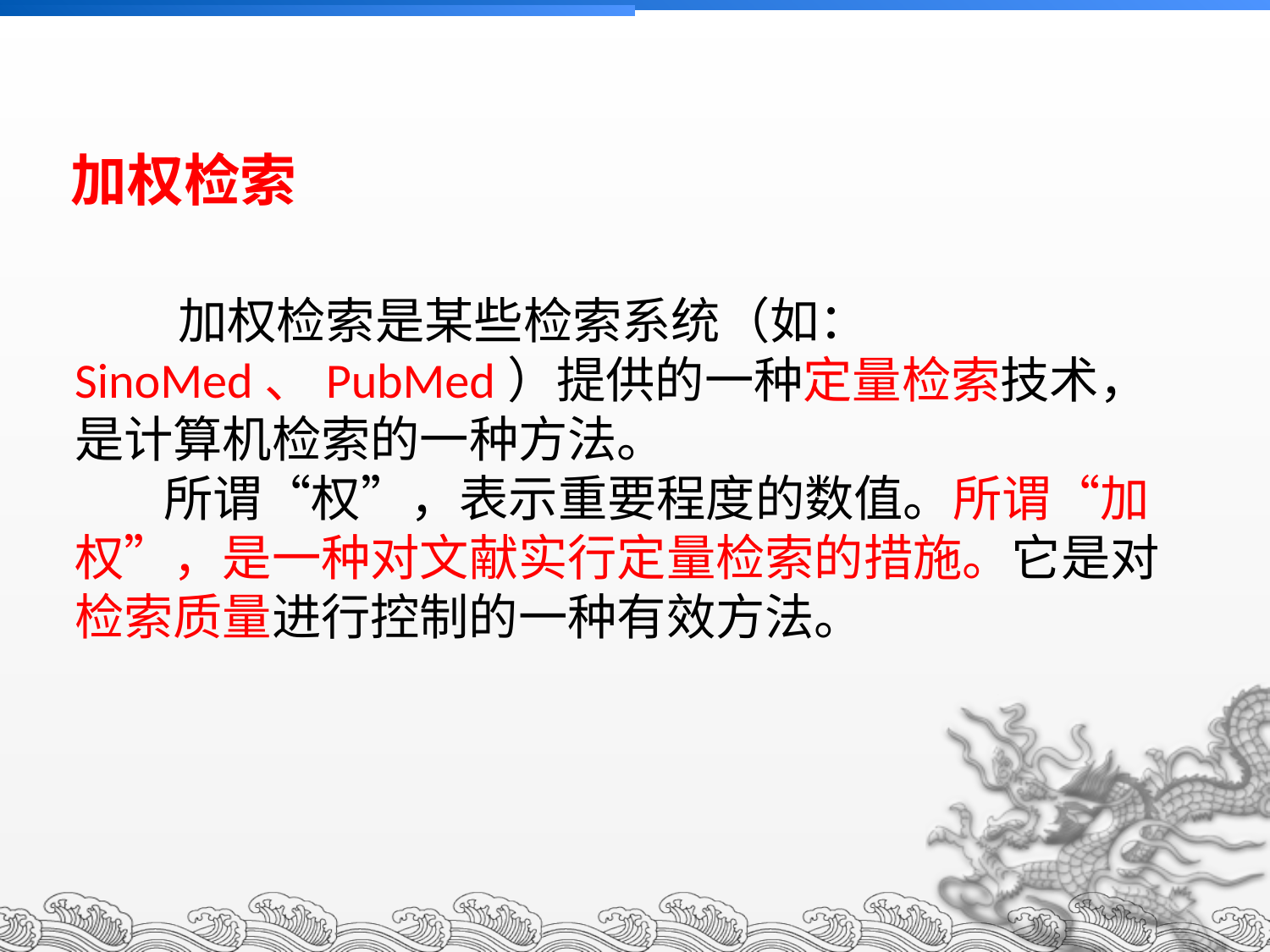

加权检索
         加权检索是某些检索系统（如：SinoMed、PubMed）提供的一种定量检索技术，是计算机检索的一种方法。
       所谓“权”，表示重要程度的数值。所谓“加权”，是一种对文献实行定量检索的措施。它是对检索质量进行控制的一种有效方法。